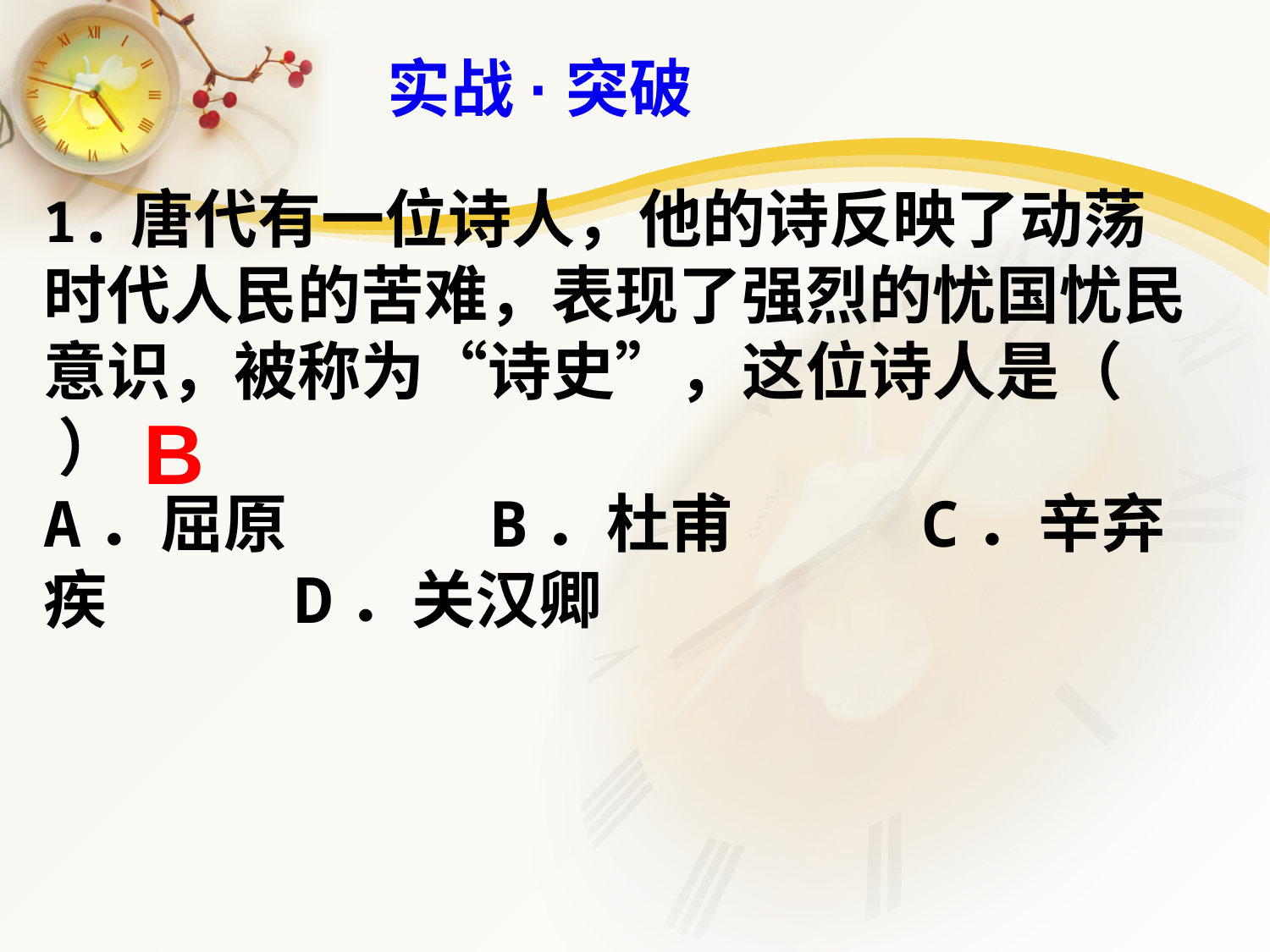

实战·突破
1.唐代有一位诗人，他的诗反映了动荡时代人民的苦难，表现了强烈的忧国忧民意识，被称为“诗史”，这位诗人是（   ）
A．屈原             B．杜甫            C．辛弃疾            D．关汉卿
B